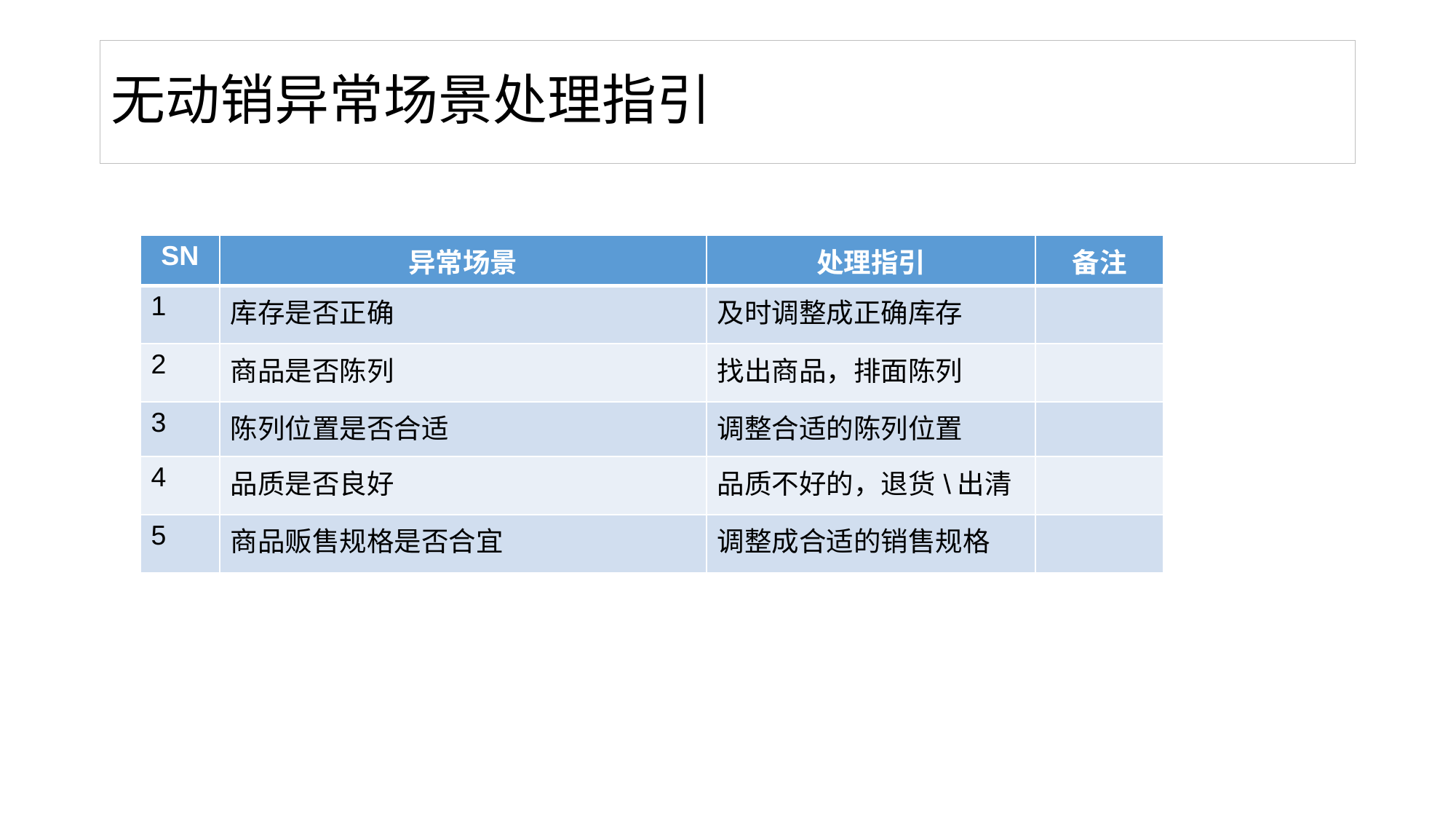

# 无动销异常场景处理指引

| SN | 异常场景 | 处理指引 | 备注 |
| --- | --- | --- | --- |
| 1 | 库存是否正确 | 及时调整成正确库存 |  |
| 2 | 商品是否陈列 | 找出商品，排面陈列 |  |
| 3 | 陈列位置是否合适 | 调整合适的陈列位置 |  |
| 4 | 品质是否良好 | 品质不好的，退货\出清 |  |
| 5 | 商品贩售规格是否合宜 | 调整成合适的销售规格 |  |